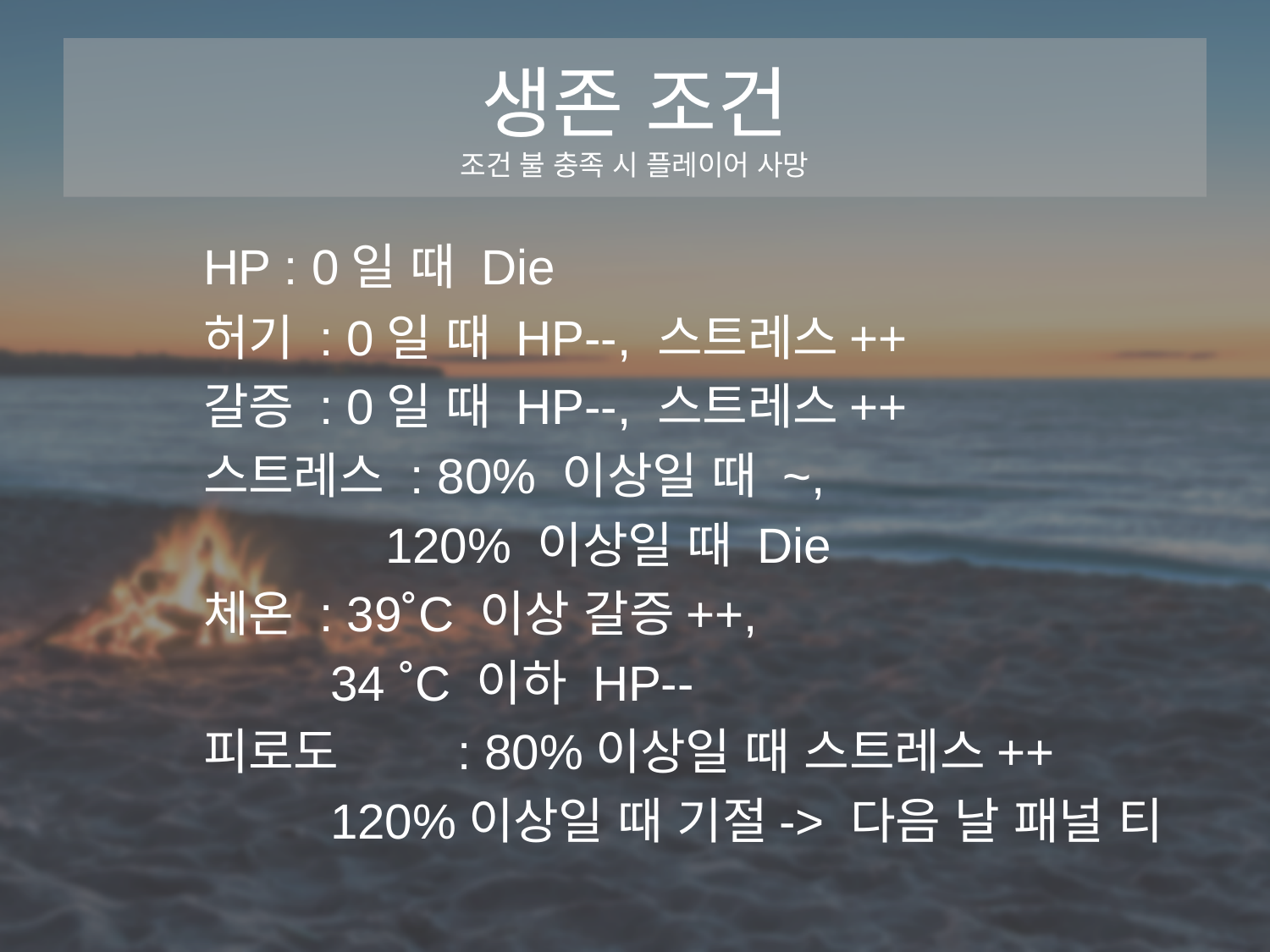

# 생존 조건 조건 불 충족 시 플레이어 사망
	HP : 0일 때 Die
	허기 : 0일 때 HP--, 스트레스++
	갈증 : 0일 때 HP--, 스트레스++
	스트레스 : 80% 이상일 때 ~,
		    120% 이상일 때 Die
	체온 : 39˚C 이상 갈증++,
		34 ˚C 이하 HP--
	피로도	: 80%이상일 때 스트레스++
		120%이상일 때 기절-> 다음 날 패널 티